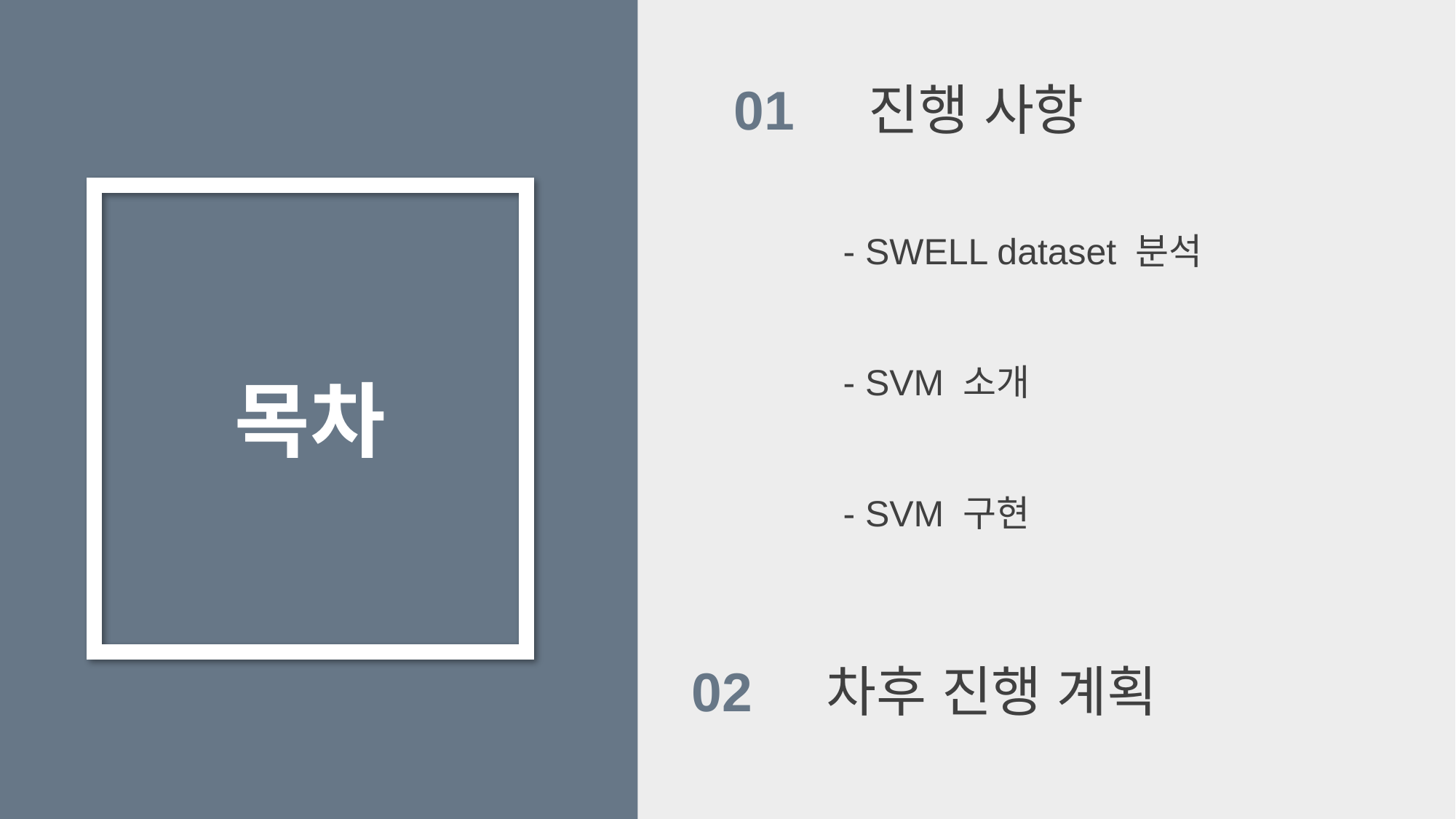

01    진행 사항

	- SWELL dataset 분석

	- SVM 소개

	- SVM 구현

목차
02    차후 진행 계획